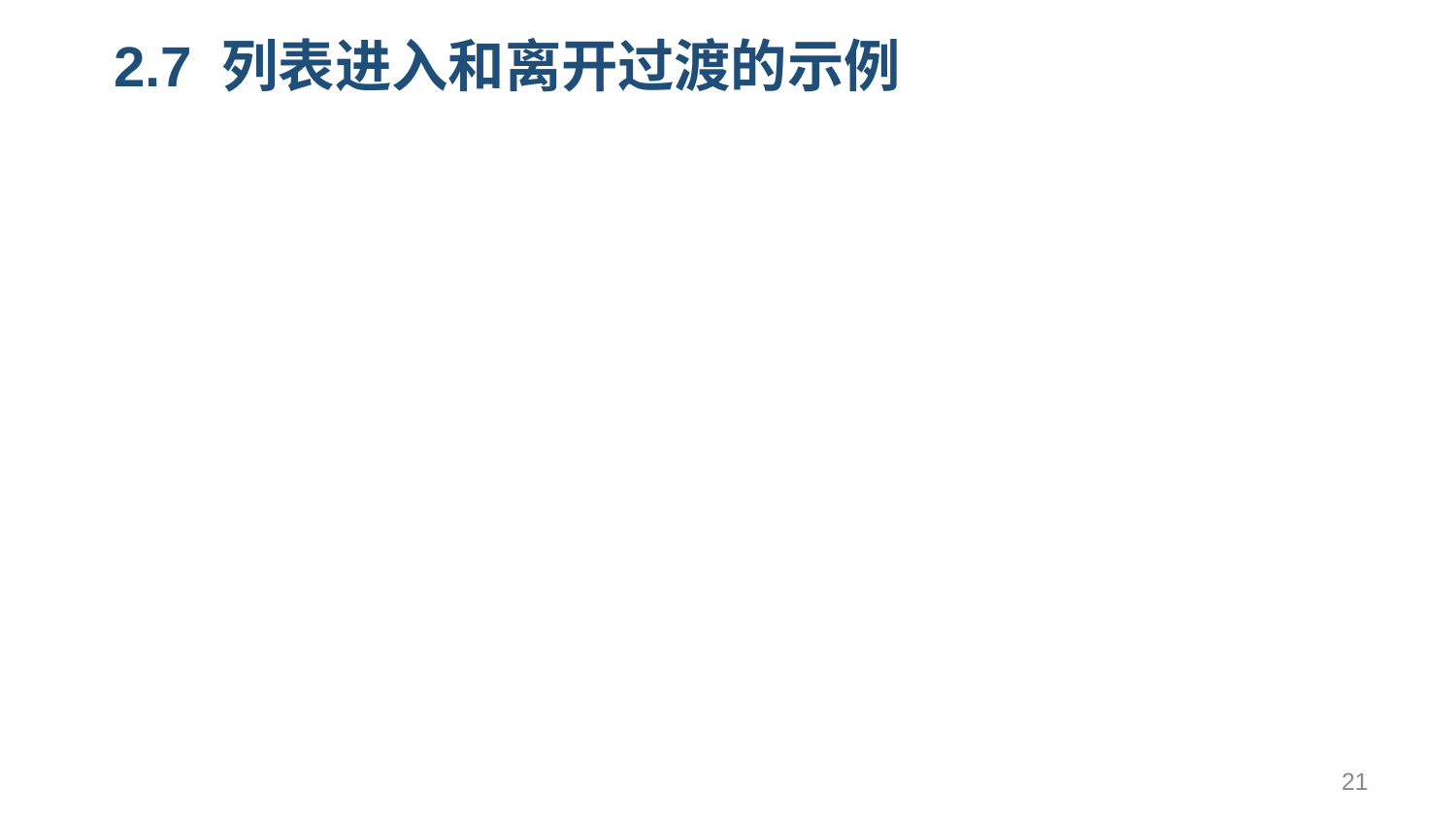

# 2.7 列表进入和离开过渡的示例
<!DOCTYPE html>
<html>
	<head>
		<meta charset="UTF-8">
		<title></title>
	</head>
	<style type="text/css">
		.list-item {display: inline-block;margin-right: 10px;}
		ist-enter-active,.list-leave-active {transition: all 1s;}
		.list-enter,.list-leave-active {opacity: 0;transform: translateY(30px);}
	</style>
	<body>
	<div id="list-demo" class="demo">
		<button v-on:click="add">Add</button>
		<button v-on:click="remove">Remove</button>
		<transition-group name="list" tag="p">
			<span v-for="item in items" v-bind:key="item" class="list-item">{{ item }}</span>
		</transition-group>
	</div>
<script src="vue.js" type="text/javascript" charset="utf-8"></script>
	<script type="text/javascript">
21